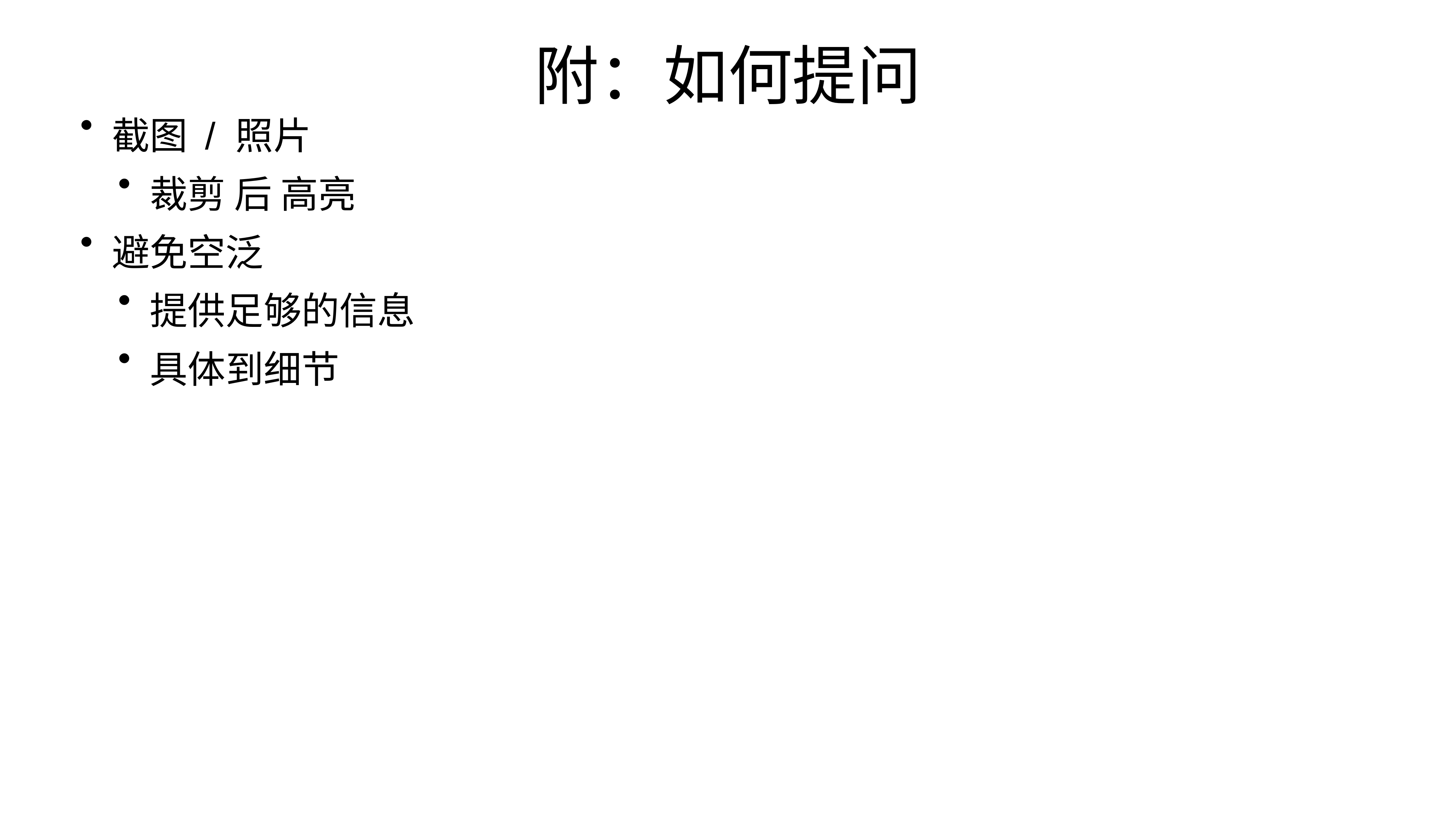

附：如何提问
截图 / 照片
裁剪 后 高亮
避免空泛
提供足够的信息
具体到细节